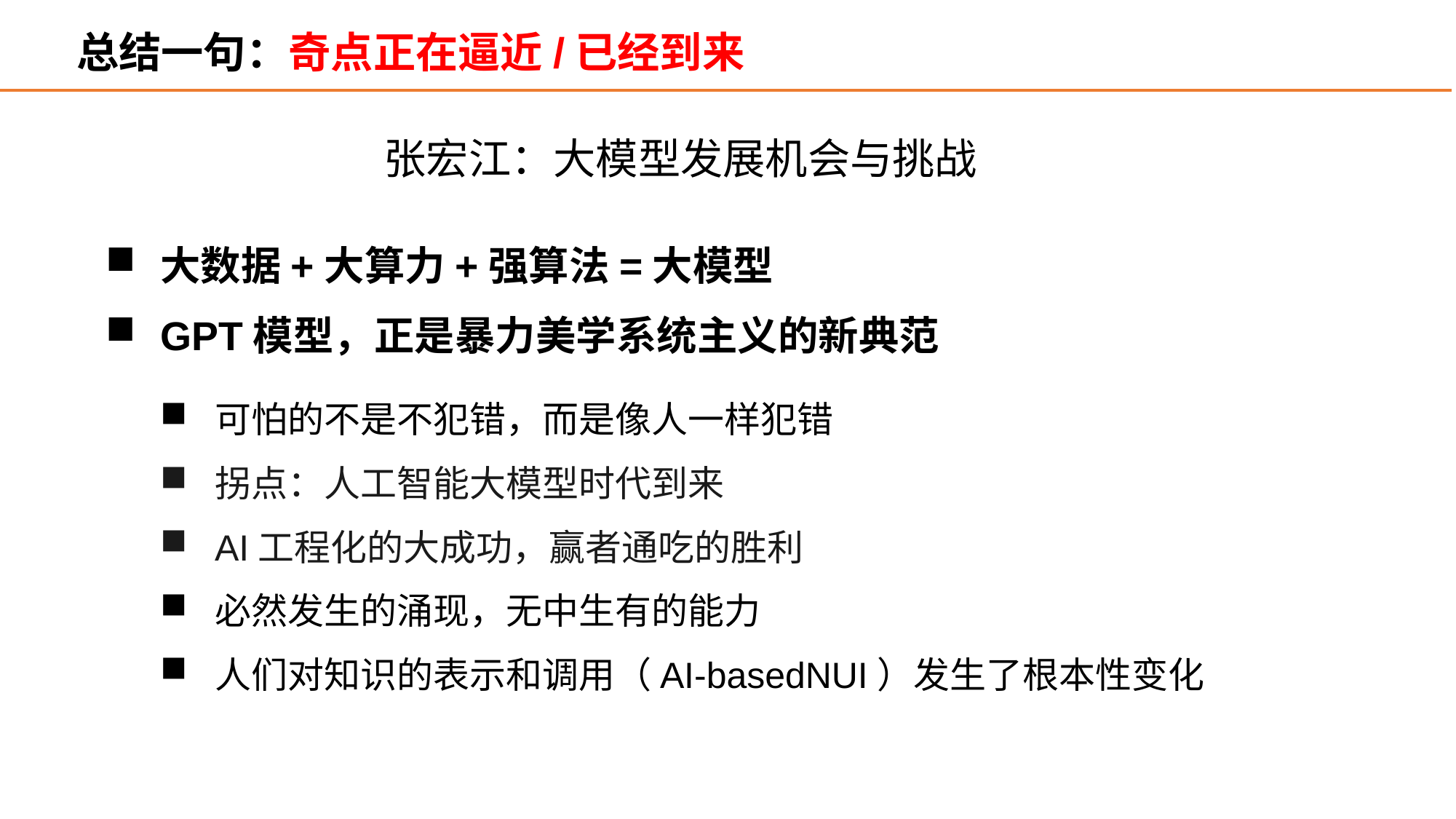

总结一句：奇点正在逼近/已经到来

张宏江：大模型发展机会与挑战
大数据+大算力+强算法=大模型
GPT模型，正是暴力美学系统主义的新典范
可怕的不是不犯错，而是像人一样犯错
拐点：人工智能大模型时代到来
AI工程化的大成功，赢者通吃的胜利
必然发生的涌现，无中生有的能力
人们对知识的表示和调用（AI-basedNUI）发生了根本性变化